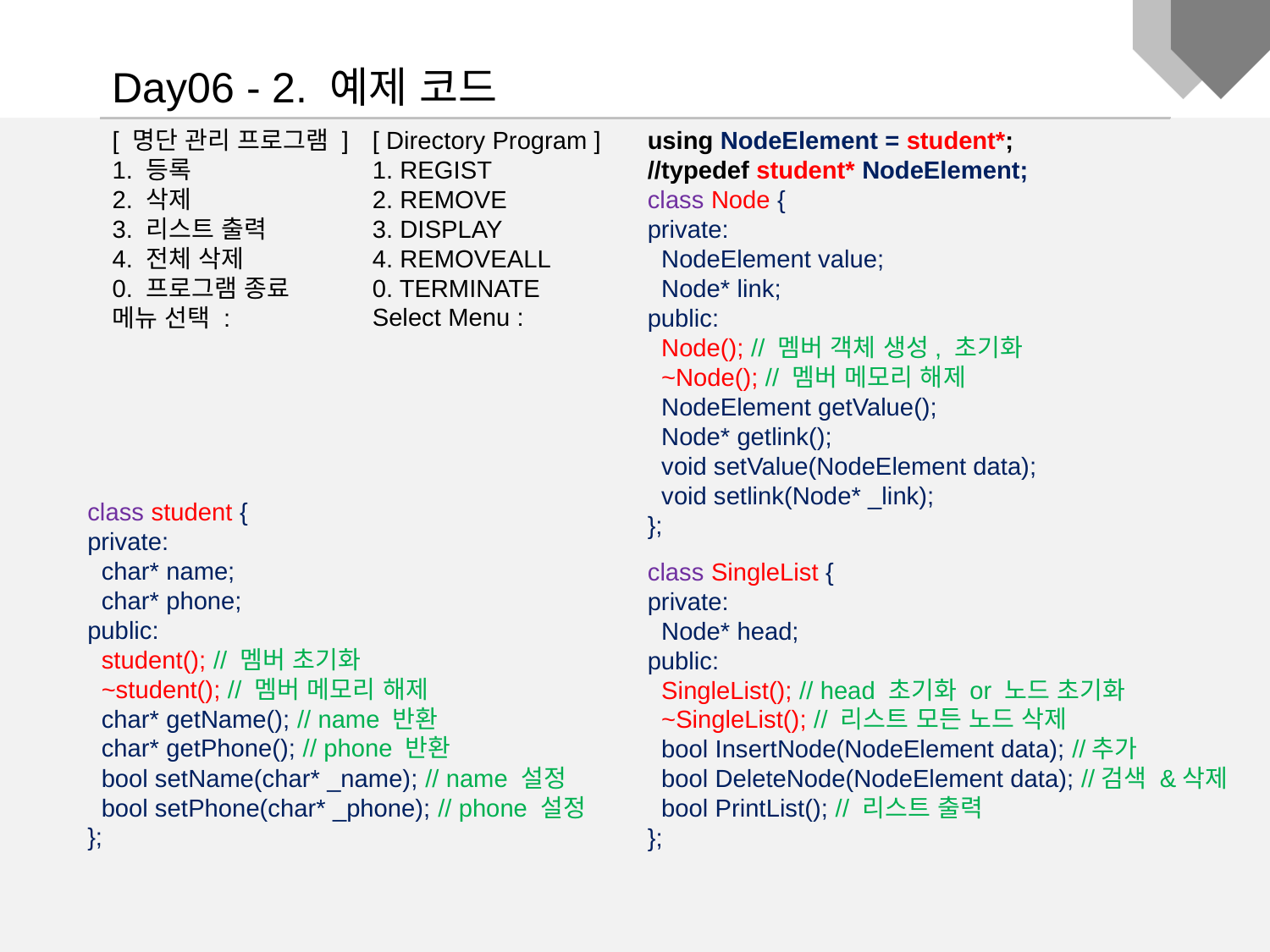

Day06 - 2. 예제 코드
[ Directory Program ]
1. REGIST
2. REMOVE
3. DISPLAY
4. REMOVEALL
0. TERMINATE
Select Menu :
[ 명단 관리 프로그램 ]
1. 등록
2. 삭제
3. 리스트 출력
4. 전체 삭제
0. 프로그램 종료
메뉴 선택 :
using NodeElement = student*;
//typedef student* NodeElement;
class Node {
private:
  NodeElement value;
  Node* link;
public:
  Node(); // 멤버 객체 생성, 초기화
  ~Node(); // 멤버 메모리 해제
  NodeElement getValue();
  Node* getlink();
  void setValue(NodeElement data);
  void setlink(Node* _link);
};
class student {
private:
  char* name;
  char* phone;
public:
  student(); // 멤버 초기화
  ~student(); // 멤버 메모리 해제
  char* getName(); // name 반환
  char* getPhone(); // phone 반환
  bool setName(char* _name); // name 설정
  bool setPhone(char* _phone); // phone 설정
};
class SingleList {
private:
  Node* head;
public:
  SingleList(); // head 초기화 or 노드 초기화
  ~SingleList(); // 리스트 모든 노드 삭제
  bool InsertNode(NodeElement data); //추가
  bool DeleteNode(NodeElement data); //검색 &삭제
  bool PrintList(); // 리스트 출력
};